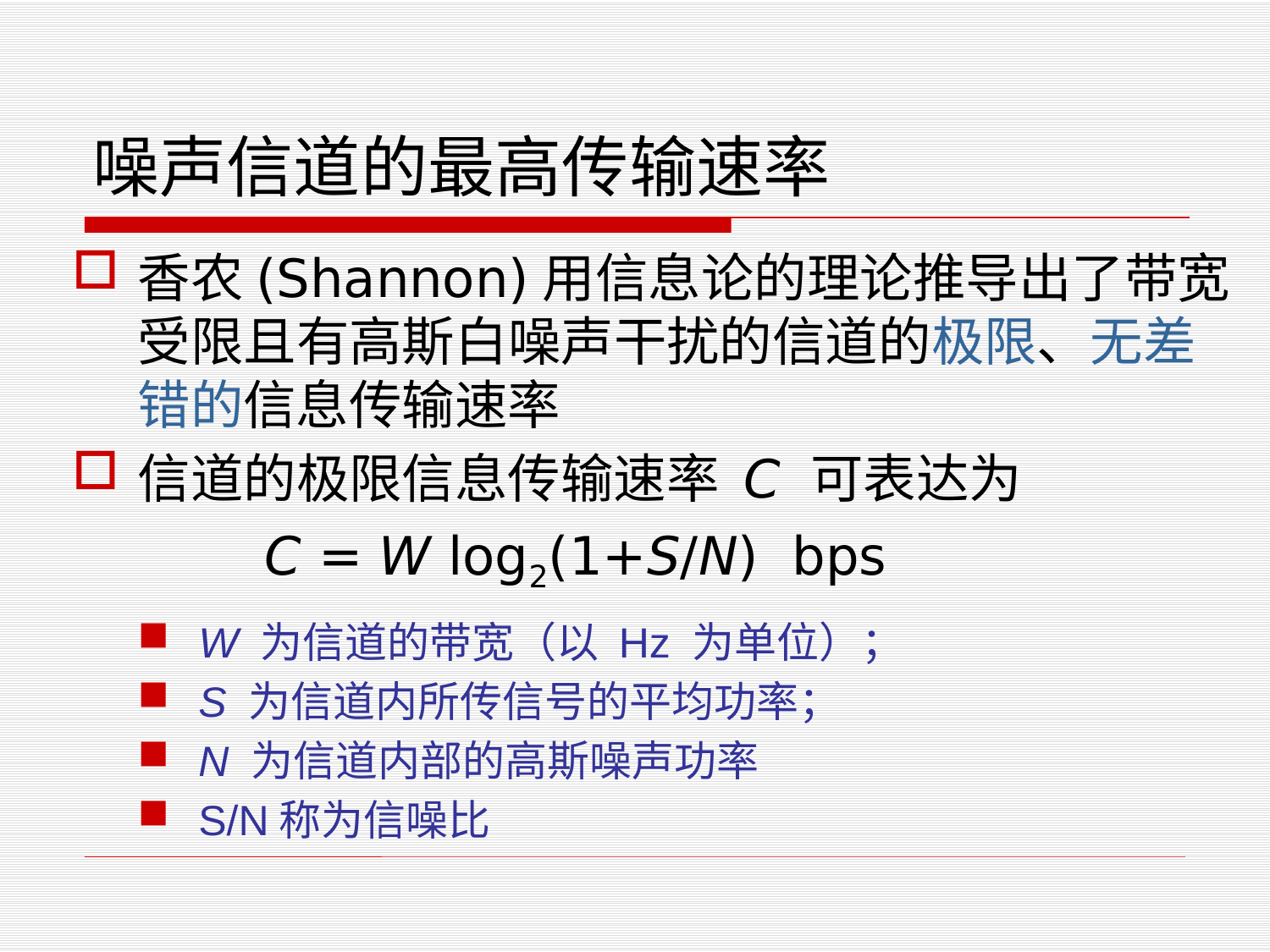

# 噪声信道的最高传输速率
香农(Shannon)用信息论的理论推导出了带宽受限且有高斯白噪声干扰的信道的极限、无差错的信息传输速率
信道的极限信息传输速率 C 可表达为
		C = W log2(1+S/N)  bps
W 为信道的带宽（以 Hz 为单位）；
S 为信道内所传信号的平均功率；
N 为信道内部的高斯噪声功率
S/N称为信噪比